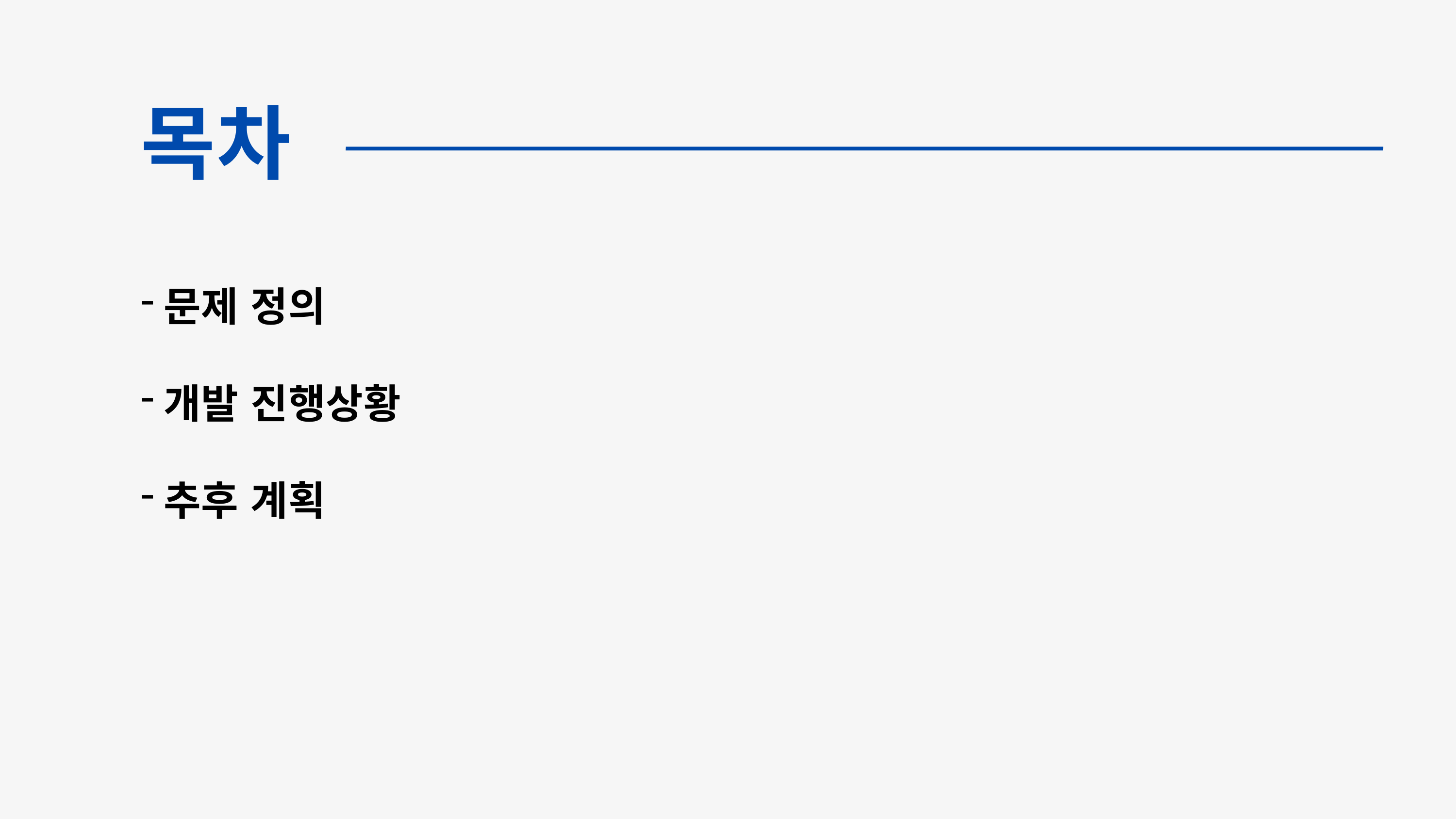

목차

문제 정의
개발 진행상황
추후 계획